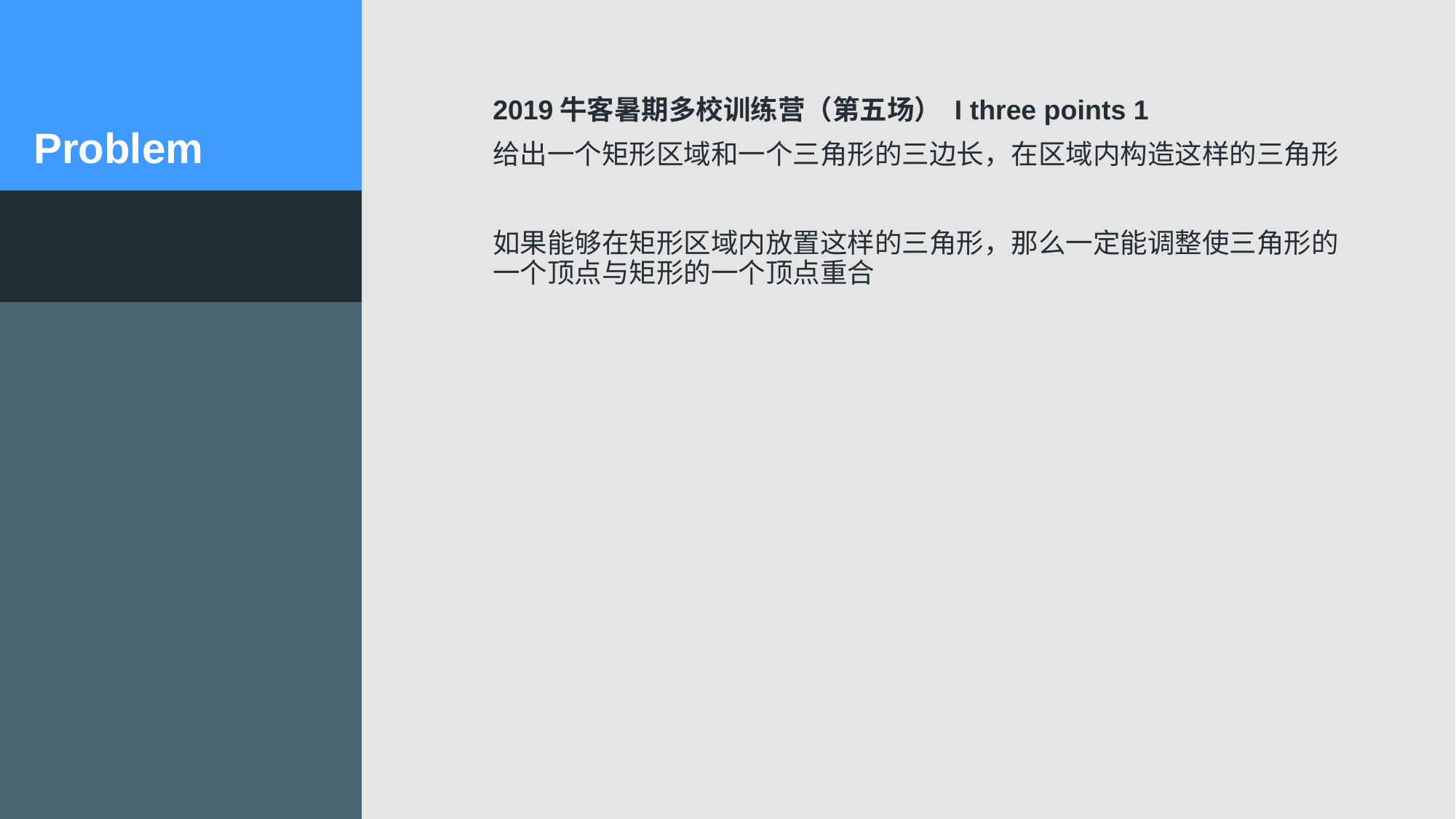

2019牛客暑期多校训练营（第五场） I three points 1
给出一个矩形区域和一个三角形的三边长，在区域内构造这样的三角形

如果能够在矩形区域内放置这样的三角形，那么一定能调整使三角形的一个顶点与矩形的一个顶点重合

# Problem